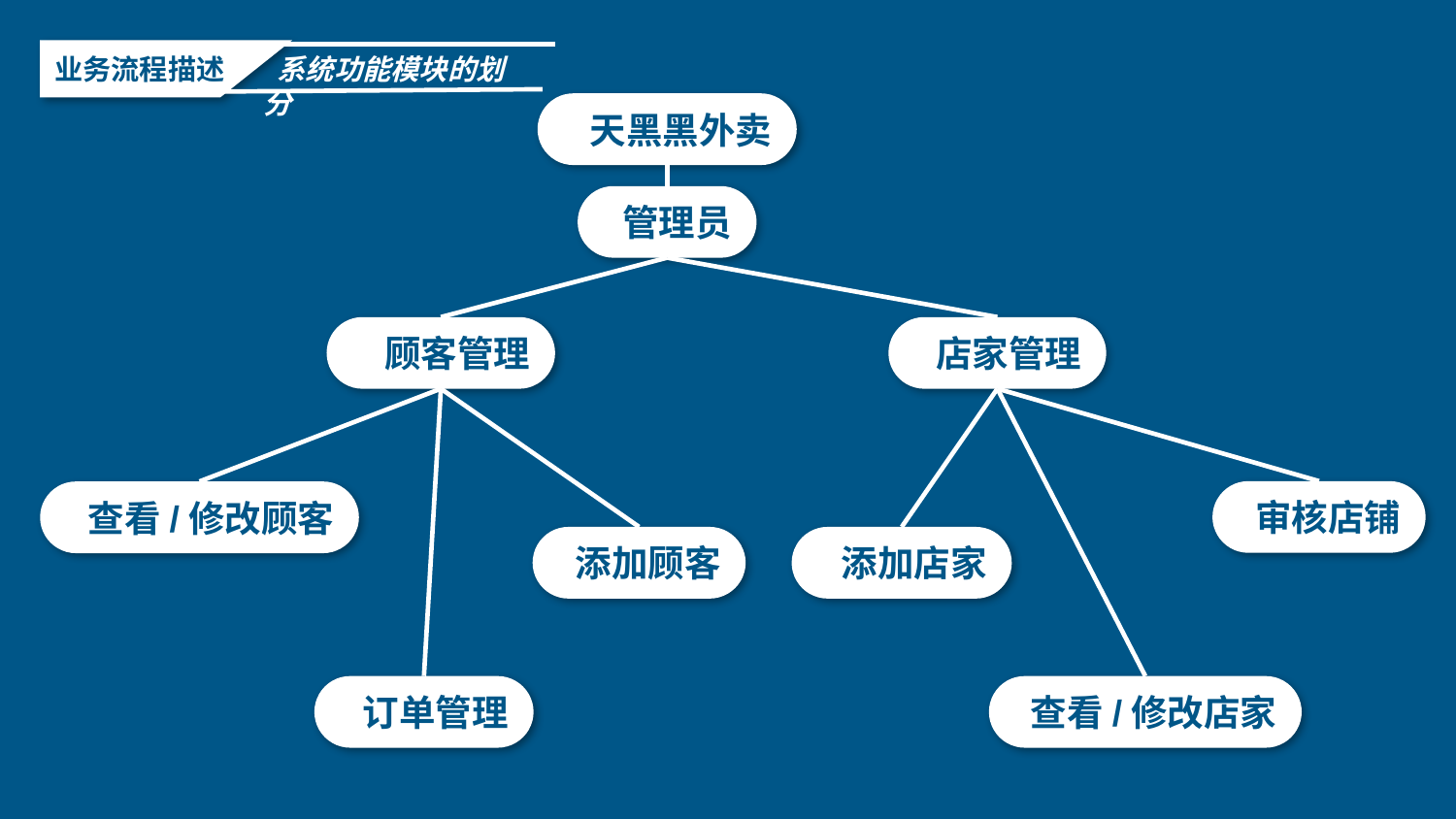

业务流程描述
 系统功能模块的划分
天黑黑外卖
管理员
顾客管理
店家管理
审核店铺
查看/修改顾客
添加顾客
添加店家
查看/修改店家
订单管理